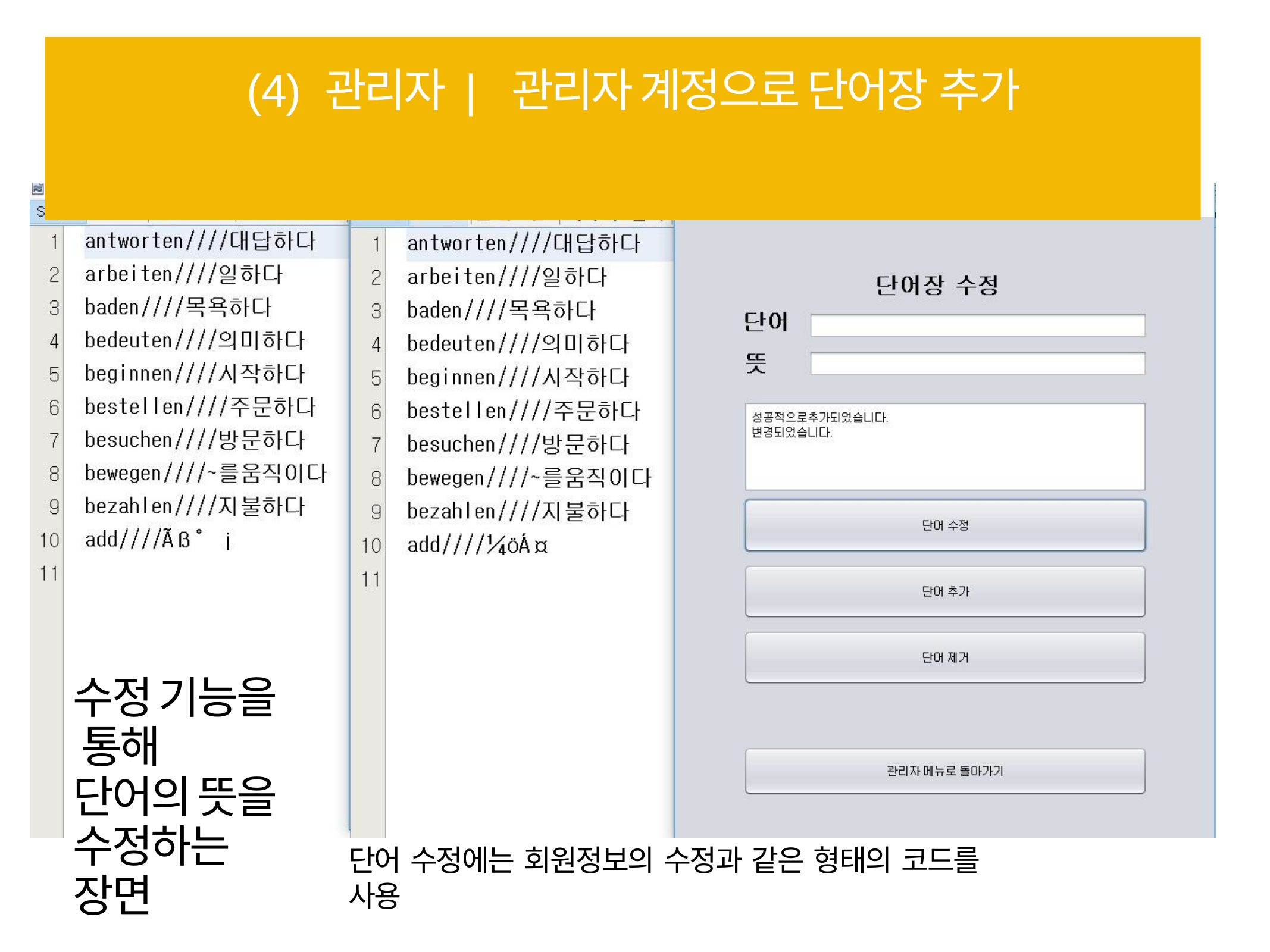

# (4) 관리자 | 관리자 계정으로 단어장 추가

수정 기능을  통해
단어의 뜻을  수정하는 장면
단어 수정에는 회원정보의 수정과 같은 형태의 코드를 사용